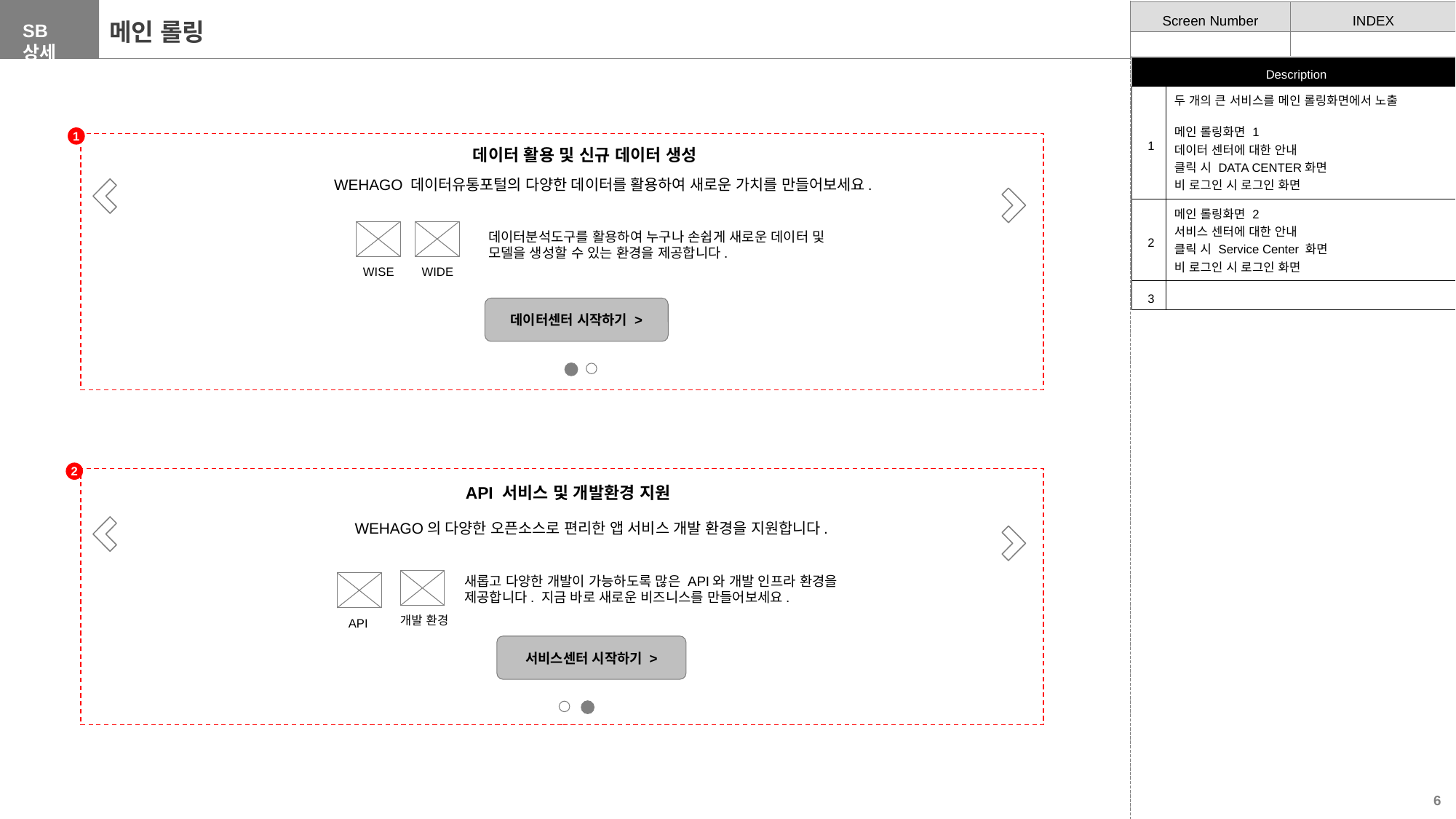

# 메인 롤링
| Description |  |
| --- | --- |
| 1 | 두 개의 큰 서비스를 메인 롤링화면에서 노출 메인 롤링화면 1 데이터 센터에 대한 안내 클릭 시 DATA CENTER화면 비 로그인 시 로그인 화면 |
| 2 | 메인 롤링화면 2 서비스 센터에 대한 안내 클릭 시 Service Center 화면 비 로그인 시 로그인 화면 |
| 3 |  |
1

데이터 활용 및 신규 데이터 생성
WEHAGO 데이터유통포털의 다양한 데이터를 활용하여 새로운 가치를 만들어보세요.

데이터분석도구를 활용하여 누구나 손쉽게 새로운 데이터 및 모델을 생성할 수 있는 환경을 제공합니다.
WISE
WIDE
데이터센터 시작하기 >

2

API 서비스 및 개발환경 지원
WEHAGO의 다양한 오픈소스로 편리한 앱 서비스 개발 환경을 지원합니다.

새롭고 다양한 개발이 가능하도록 많은 API와 개발 인프라 환경을 제공합니다. 지금 바로 새로운 비즈니스를 만들어보세요.

개발 환경
API
서비스센터 시작하기 >